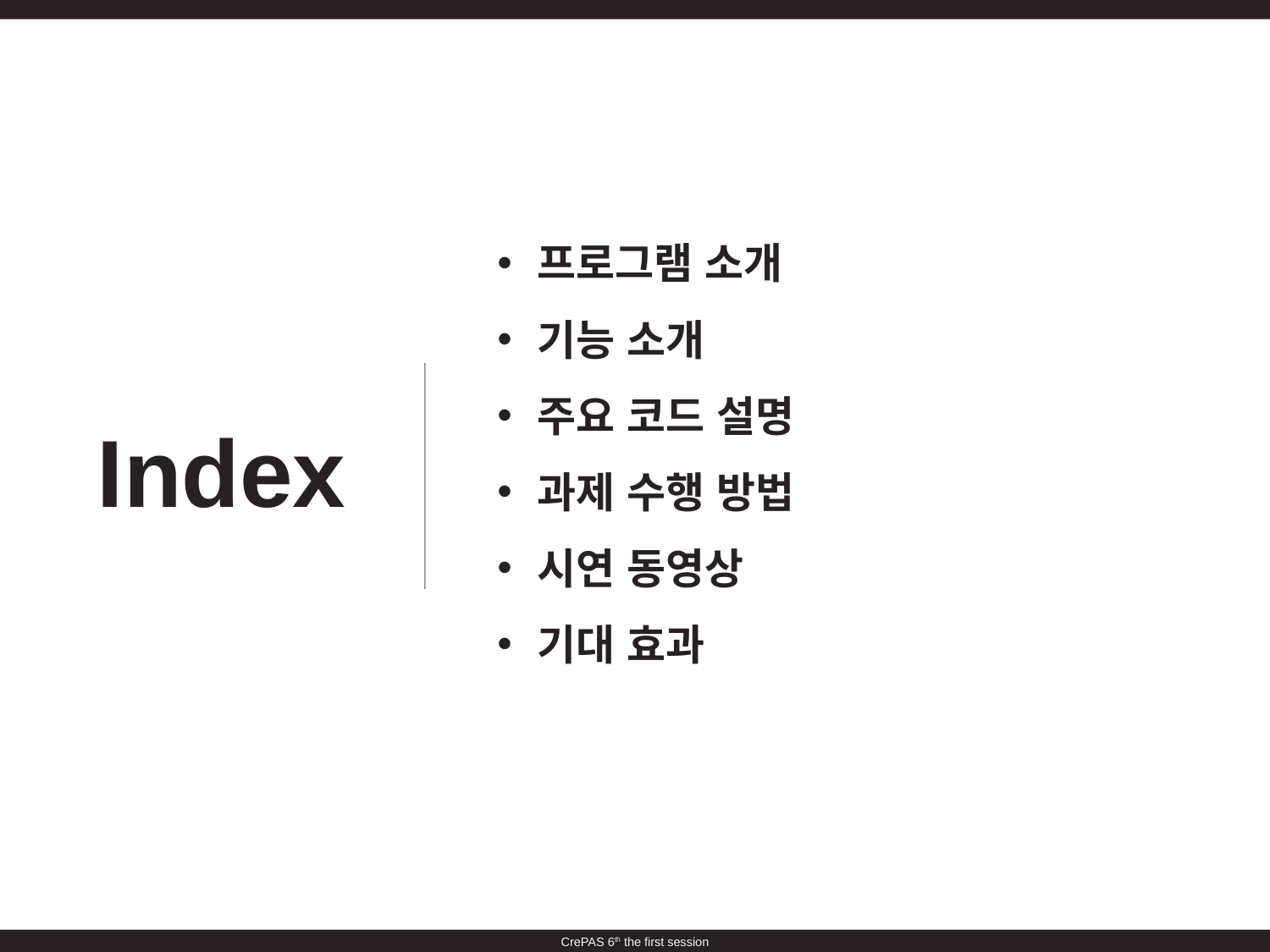

프로그램 소개
기능 소개
주요 코드 설명
과제 수행 방법
시연 동영상
기대 효과
Index
CrePAS 6th the first session